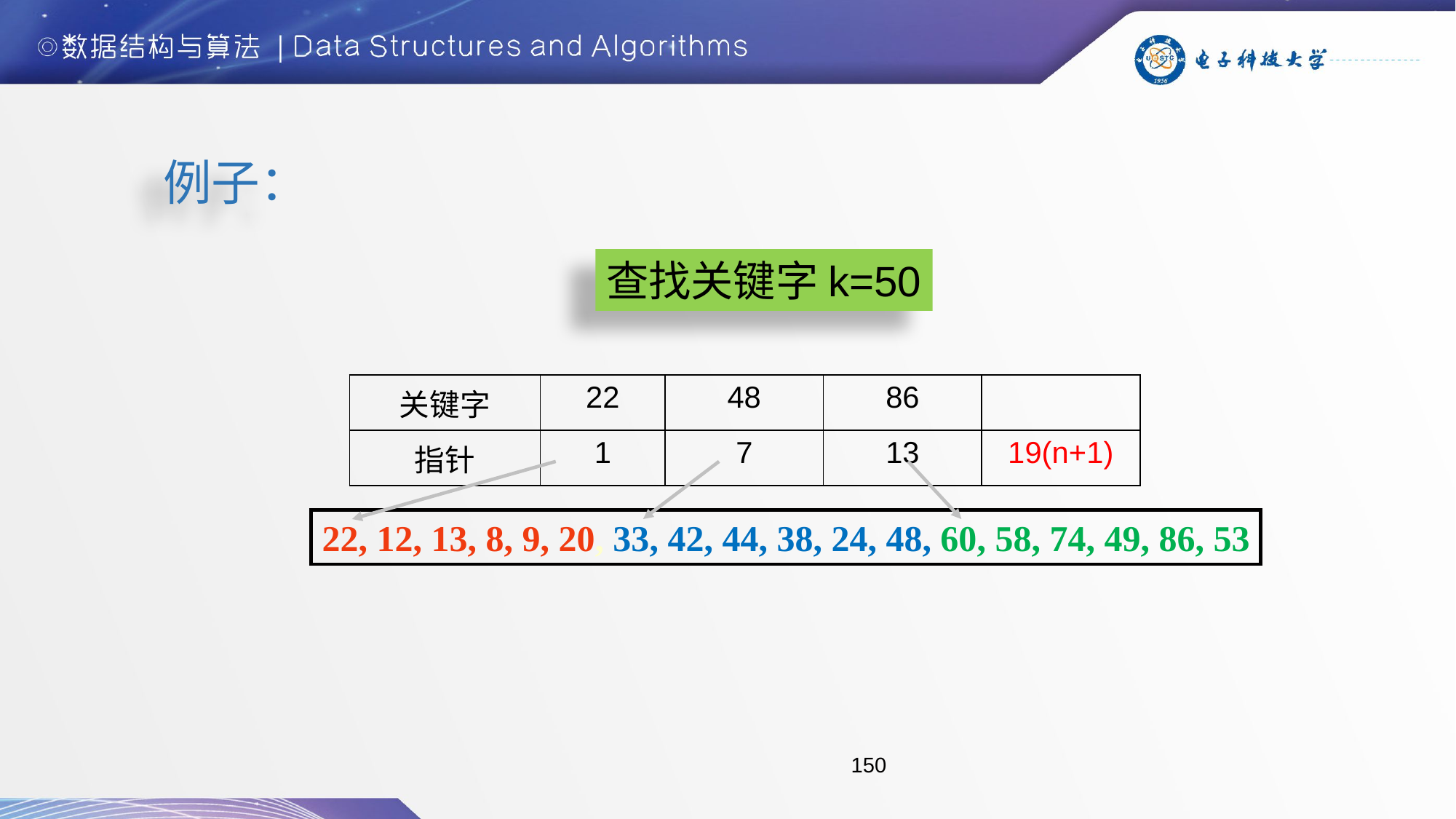

例子：
查找关键字k=50
| 关键字 | 22 | 48 | 86 |  |
| --- | --- | --- | --- | --- |
| 指针 | 1 | 7 | 13 | 19(n+1) |

22, 12, 13, 8, 9, 20, 33, 42, 44, 38, 24, 48, 60, 58, 74, 49, 86, 53
150